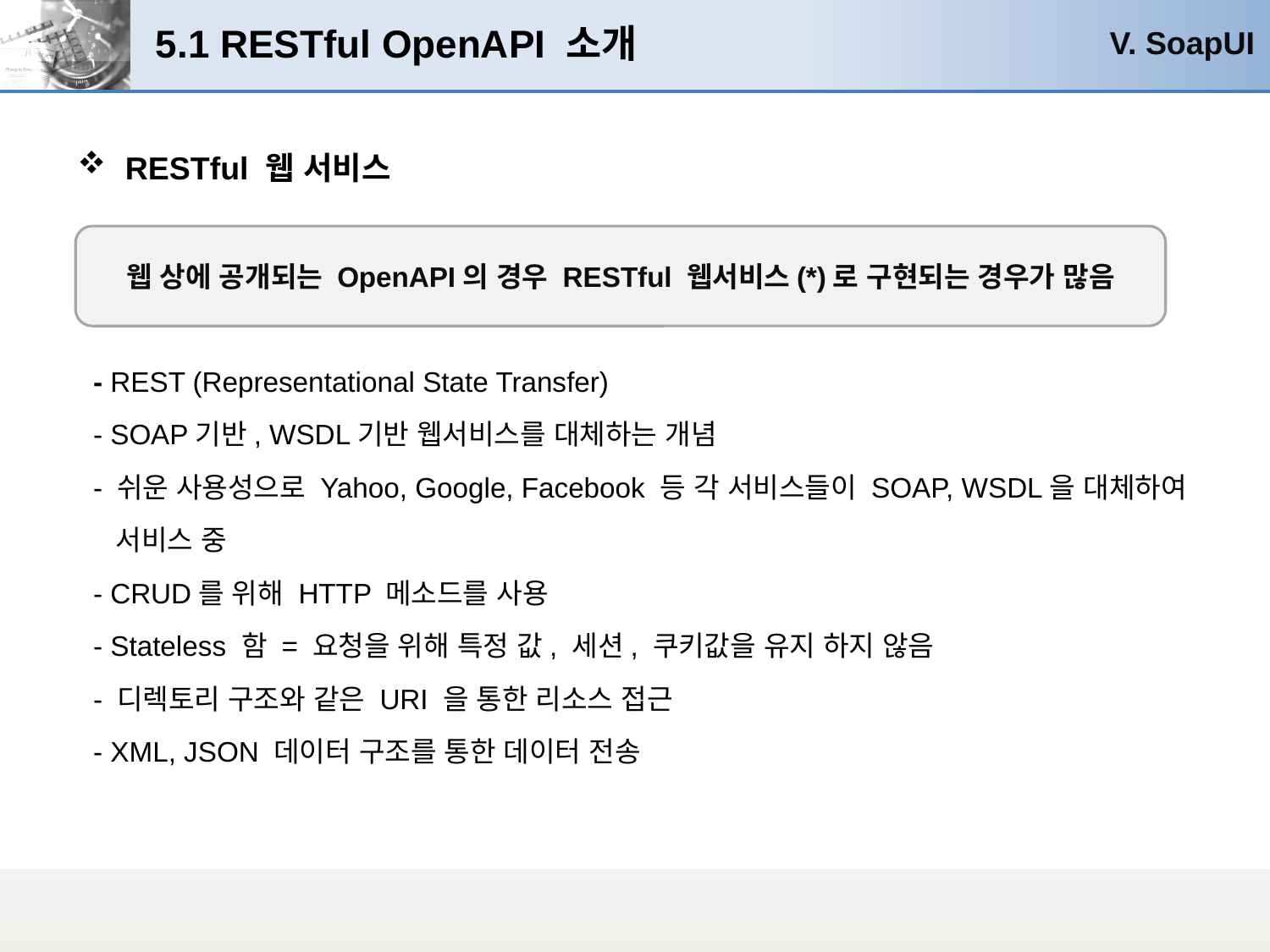

# 5.1 RESTful OpenAPI 소개
V. SoapUI
RESTful 웹 서비스

  - REST (Representational State Transfer)
  - SOAP기반, WSDL기반 웹서비스를 대체하는 개념
  - 쉬운 사용성으로 Yahoo, Google, Facebook 등 각 서비스들이 SOAP, WSDL을 대체하여
    서비스 중
  - CRUD를 위해 HTTP 메소드를 사용
  - Stateless 함 = 요청을 위해 특정 값, 세션, 쿠키값을 유지 하지 않음
  - 디렉토리 구조와 같은 URI 을 통한 리소스 접근
  - XML, JSON 데이터 구조를 통한 데이터 전송
웹 상에 공개되는 OpenAPI의 경우 RESTful 웹서비스(*)로 구현되는 경우가 많음